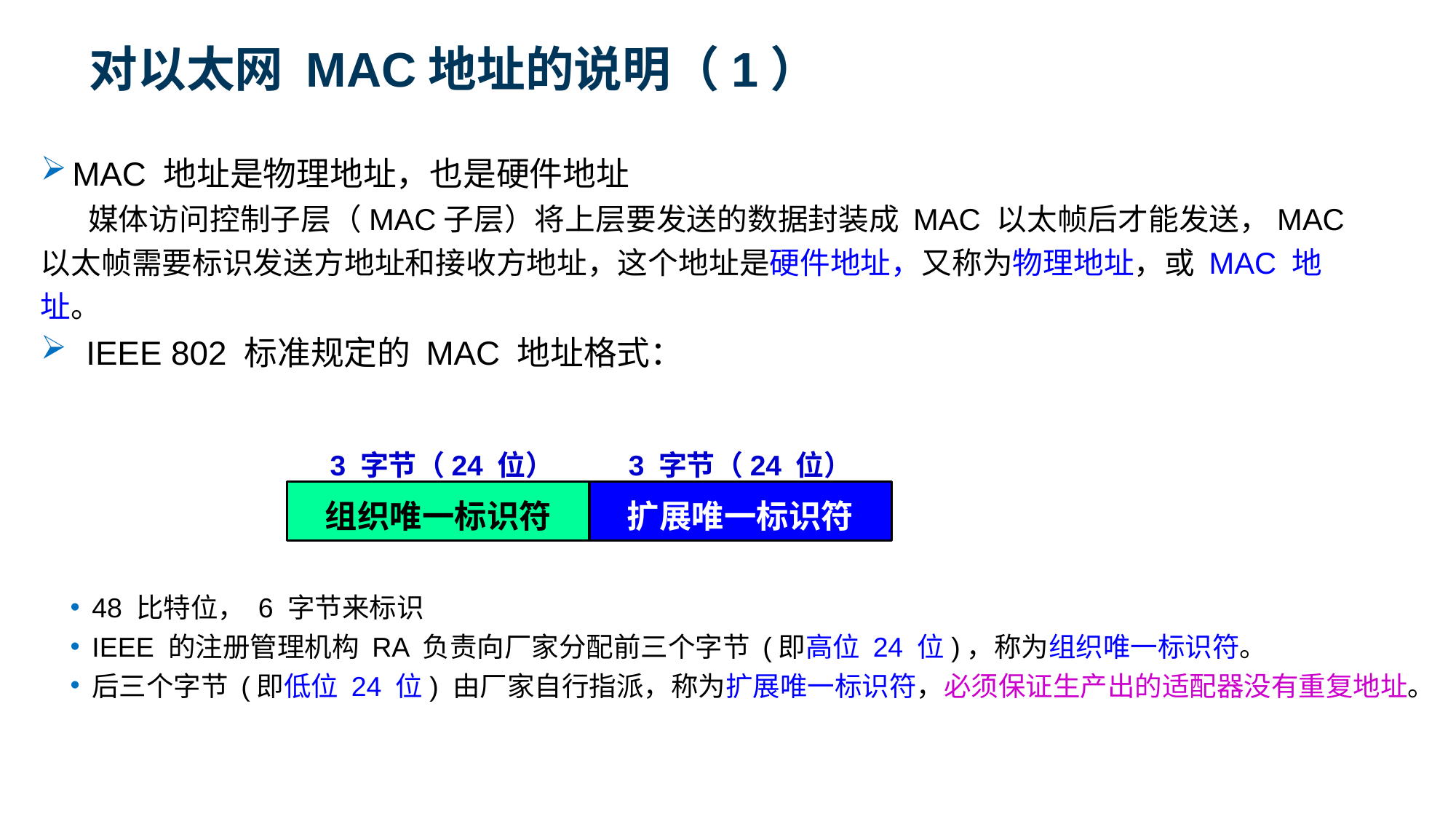

对以太网 MAC地址的说明（1）
MAC 地址是物理地址，也是硬件地址
      媒体访问控制子层（MAC子层）将上层要发送的数据封装成 MAC 以太帧后才能发送，MAC 以太帧需要标识发送方地址和接收方地址，这个地址是硬件地址，又称为物理地址，或 MAC 地址。
IEEE 802 标准规定的 MAC 地址格式：
3 字节（24 位）
3 字节（24 位）
组织唯一标识符
扩展唯一标识符
48 比特位， 6 字节来标识
IEEE 的注册管理机构 RA 负责向厂家分配前三个字节 (即高位 24 位)，称为组织唯一标识符。
后三个字节 (即低位 24 位) 由厂家自行指派，称为扩展唯一标识符，必须保证生产出的适配器没有重复地址。